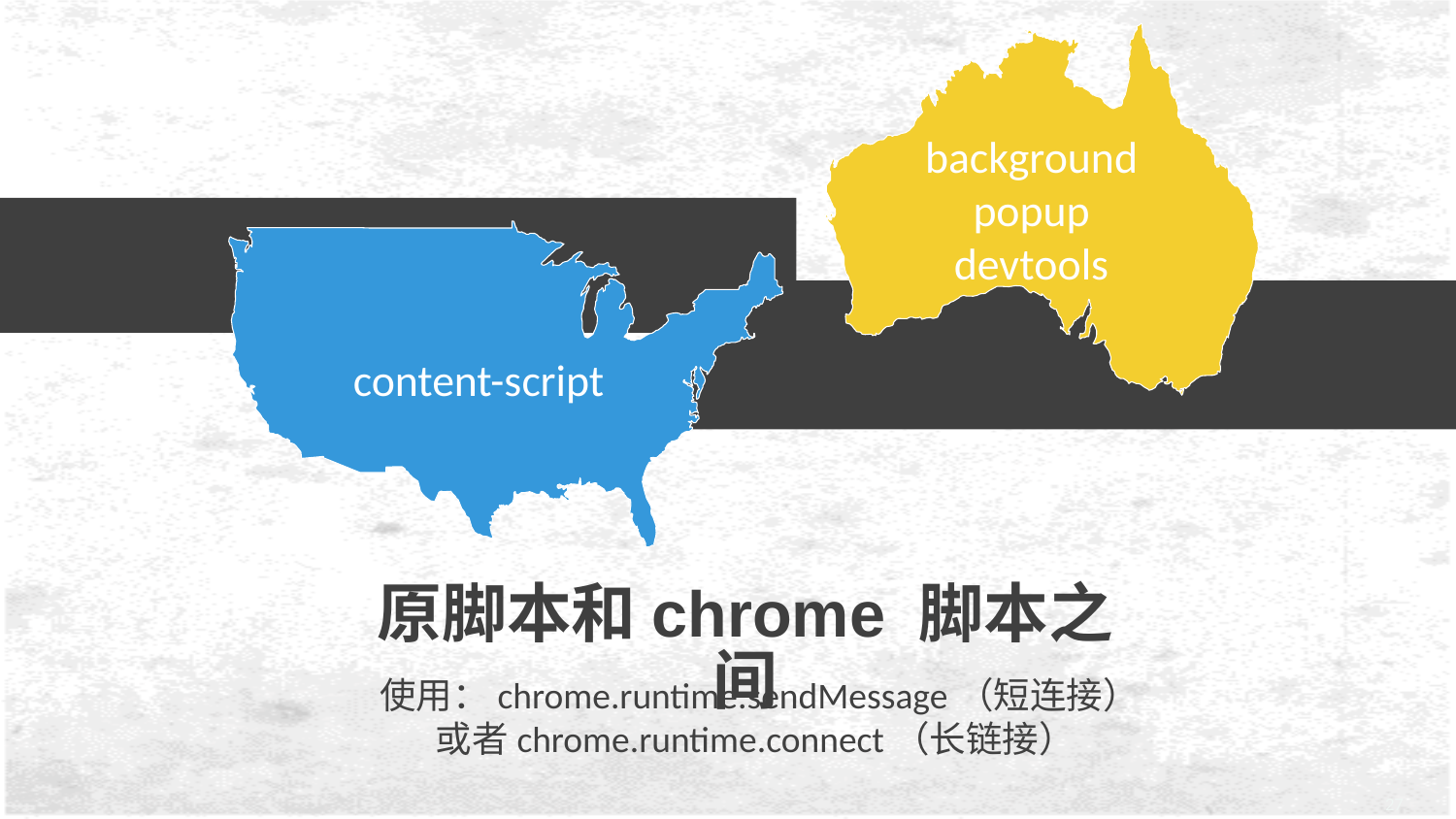

background
popup
devtools

content-script
原脚本和chrome 脚本之间

使用：chrome.runtime.sendMessage（短连接）
或者chrome.runtime.connect（长链接）